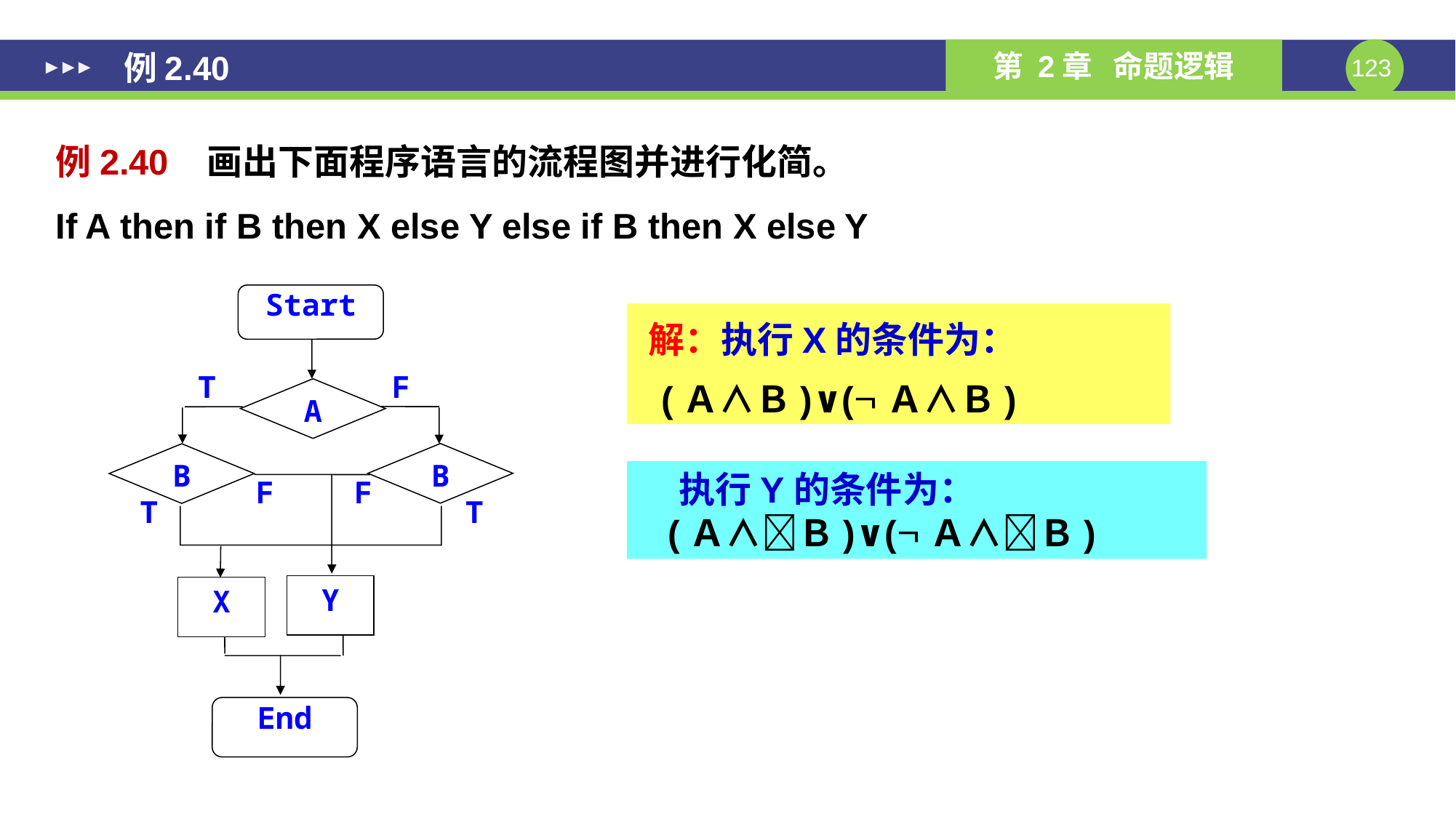

例2.40
例2.40   画出下面程序语言的流程图并进行化简。
If A then if B then X else Y else if B then X else Y
Start

T
F
A

B
B
F
F

T
T

Y
X

End
 解：执行X的条件为：
   (Ａ∧Ｂ)∨(¬Ａ∧Ｂ)
    执行Y的条件为：
   (Ａ∧¬Ｂ)∨(¬Ａ∧¬Ｂ)